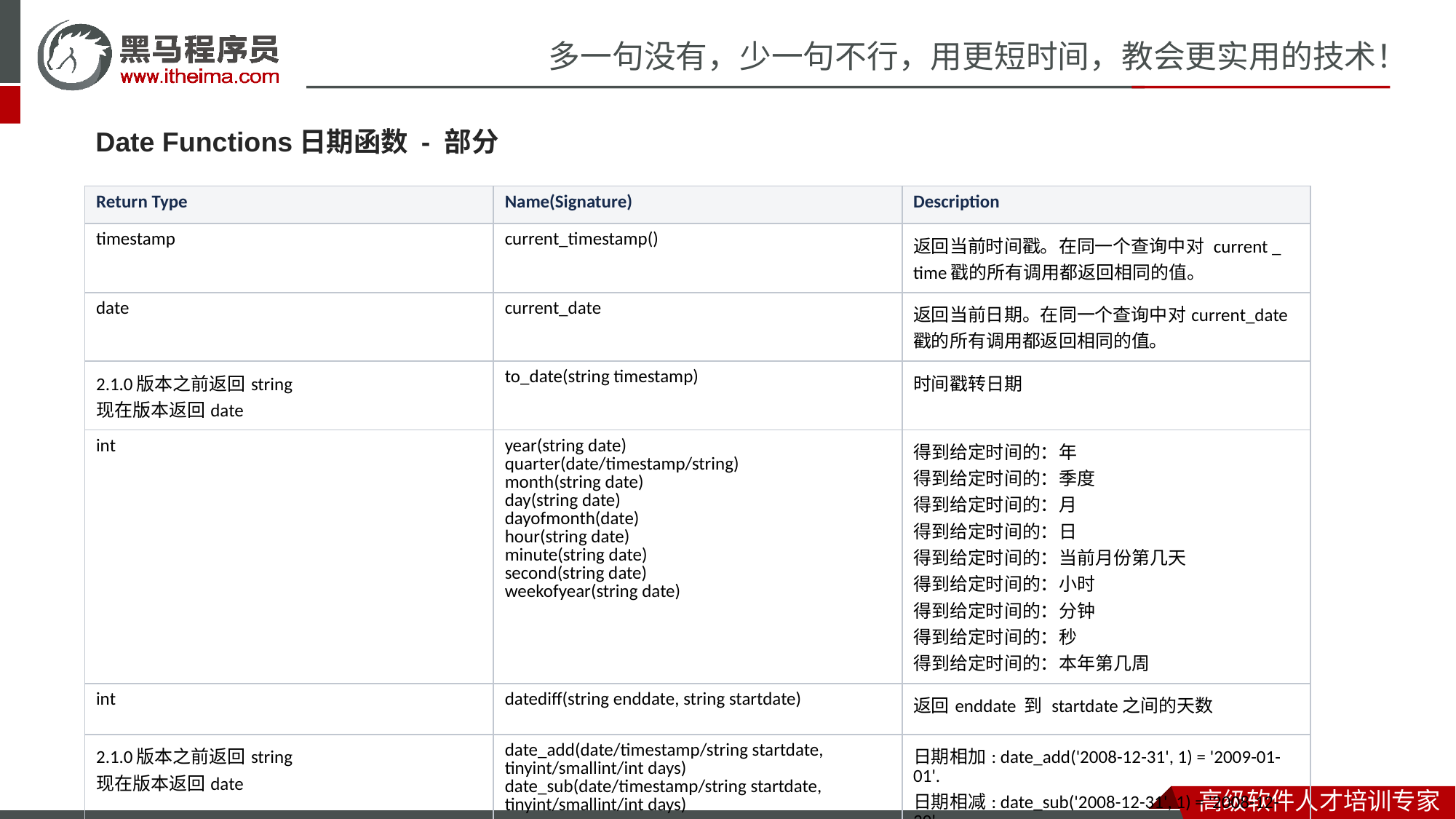

Date Functions日期函数 - 部分
| Return Type | Name(Signature) | Description |
| --- | --- | --- |
| timestamp | current\_timestamp() | 返回当前时间戳。在同一个查询中对 current \_ time戳的所有调用都返回相同的值。 |
| date | current\_date | 返回当前日期。在同一个查询中对current\_date 戳的所有调用都返回相同的值。 |
| 2.1.0版本之前返回string 现在版本返回date | to\_date(string timestamp) | 时间戳转日期 |
| int | year(string date) quarter(date/timestamp/string) month(string date) day(string date) dayofmonth(date) hour(string date) minute(string date) second(string date) weekofyear(string date) | 得到给定时间的：年 得到给定时间的：季度 得到给定时间的：月 得到给定时间的：日 得到给定时间的：当前月份第几天 得到给定时间的：小时 得到给定时间的：分钟 得到给定时间的：秒 得到给定时间的：本年第几周 |
| int | datediff(string enddate, string startdate) | 返回enddate 到 startdate之间的天数 |
| 2.1.0版本之前返回string 现在版本返回date | date\_add(date/timestamp/string startdate, tinyint/smallint/int days) date\_sub(date/timestamp/string startdate, tinyint/smallint/int days) | 日期相加: date\_add('2008-12-31', 1) = '2009-01-01'. 日期相减: date\_sub('2008-12-31', 1) = '2008-12-30'. |